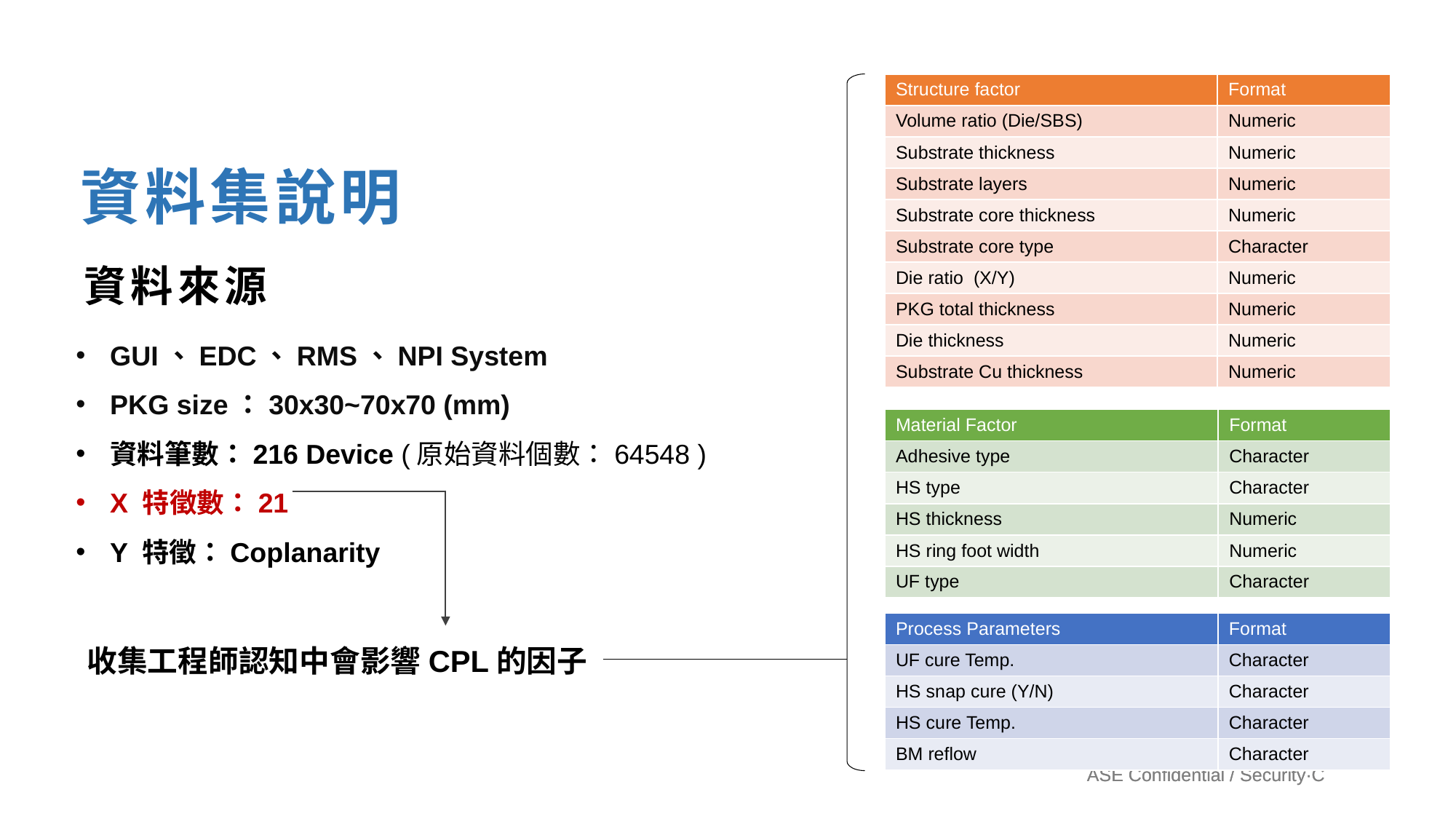

| Structure factor | Format |
| --- | --- |
| Volume ratio (Die/SBS) | Numeric |
| Substrate thickness | Numeric |
| Substrate layers | Numeric |
| Substrate core thickness | Numeric |
| Substrate core type | Character |
| Die ratio (X/Y) | Numeric |
| PKG total thickness | Numeric |
| Die thickness | Numeric |
| Substrate Cu thickness | Numeric |
資料集說明
資料來源
GUI、EDC、RMS、NPI System
PKG size：30x30~70x70 (mm)
資料筆數：216 Device (原始資料個數：64548 )
X 特徵數：21
Y 特徵：Coplanarity
| Material Factor | Format |
| --- | --- |
| Adhesive type | Character |
| HS type | Character |
| HS thickness | Numeric |
| HS ring foot width | Numeric |
| UF type | Character |

| Process Parameters | Format |
| --- | --- |
| UF cure Temp. | Character |
| HS snap cure (Y/N) | Character |
| HS cure Temp. | Character |
| BM reflow | Character |
收集工程師認知中會影響CPL的因子